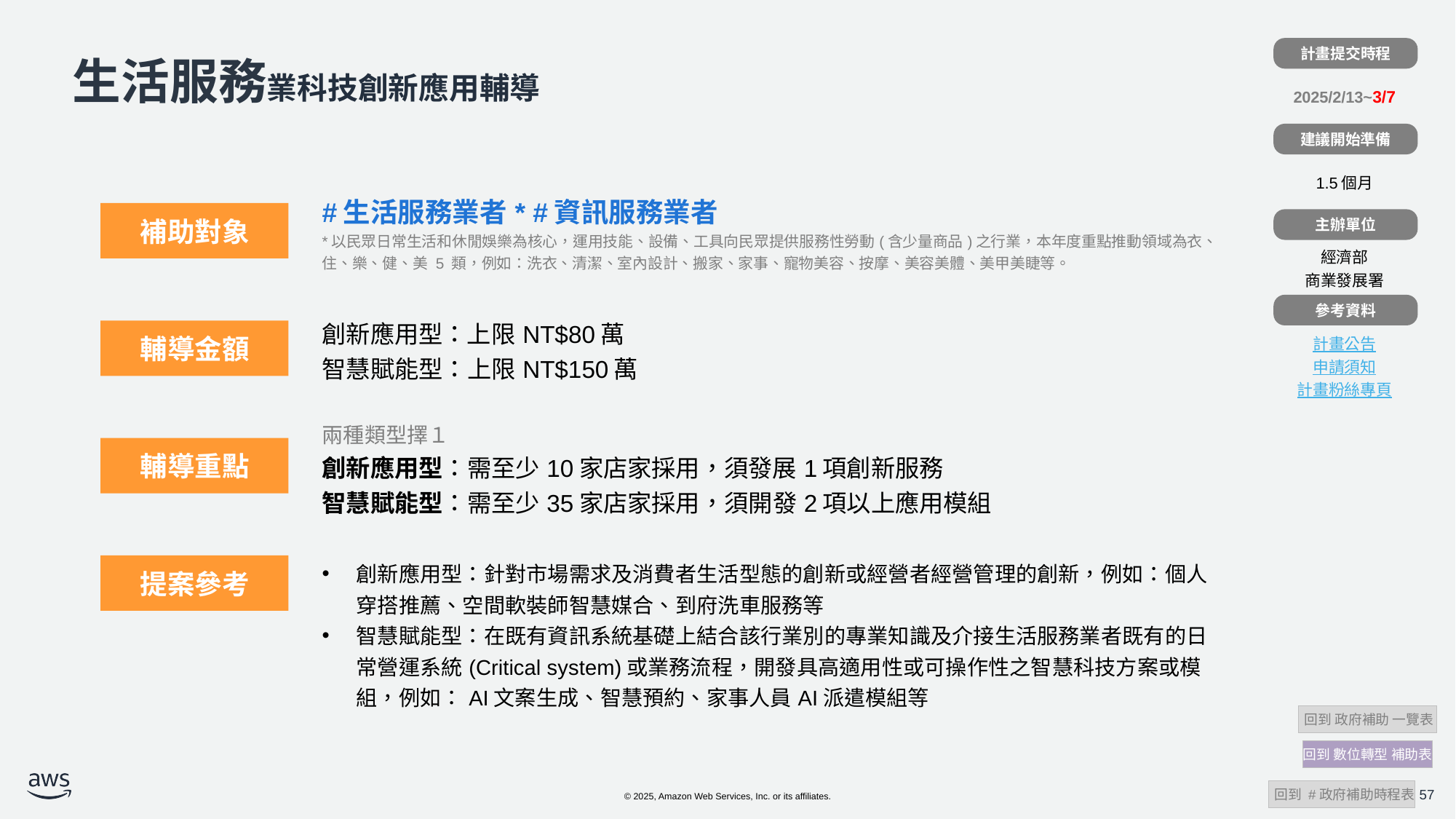

計畫提交時程
|  |
| --- |
| 2025/2/13~3/7 |
|  |
| 1.5個月 |
|  |
| 經濟部 商業發展署 |
|  |
| 計畫公告 申請須知 計畫粉絲專頁 |
# 生活服務業科技創新應用輔導
建議開始準備
| 計畫補助對象 | #生活服務業者\* #資訊服務業者 \*以民眾日常生活和休閒娛樂為核心，運用技能、設備、工具向民眾提供服務性勞動(含少量商品)之行業，本年度重點推動領域為衣、住、樂、健、美 5 類，例如：洗衣、清潔、室內設計、搬家、家事、寵物美容、按摩、美容美體、美甲美睫等。 |
| --- | --- |
| 計畫補助金額 | 創新應用型：上限NT$80萬 智慧賦能型：上限NT$150萬 |
| 計畫補助條件 | 兩種類型擇１ 創新應用型：需至少10家店家採用，須發展1項創新服務 智慧賦能型：需至少35家店家採用，須開發2項以上應用模組 |
|  | 創新應用型：針對市場需求及消費者生活型態的創新或經營者經營管理的創新，例如：個人穿搭推薦、空間軟裝師智慧媒合、到府洗車服務等 智慧賦能型：在既有資訊系統基礎上結合該行業別的專業知識及介接生活服務業者既有的日常營運系統(Critical system)或業務流程，開發具高適用性或可操作性之智慧科技方案或模組，例如：AI文案生成、智慧預約、家事人員AI派遣模組等 |
補助對象
主辦單位
參考資料
輔導金額
輔導重點
提案參考
 回到 政府補助 一覽表
回到 數位轉型 補助表
 回到 #政府補助時程表
57